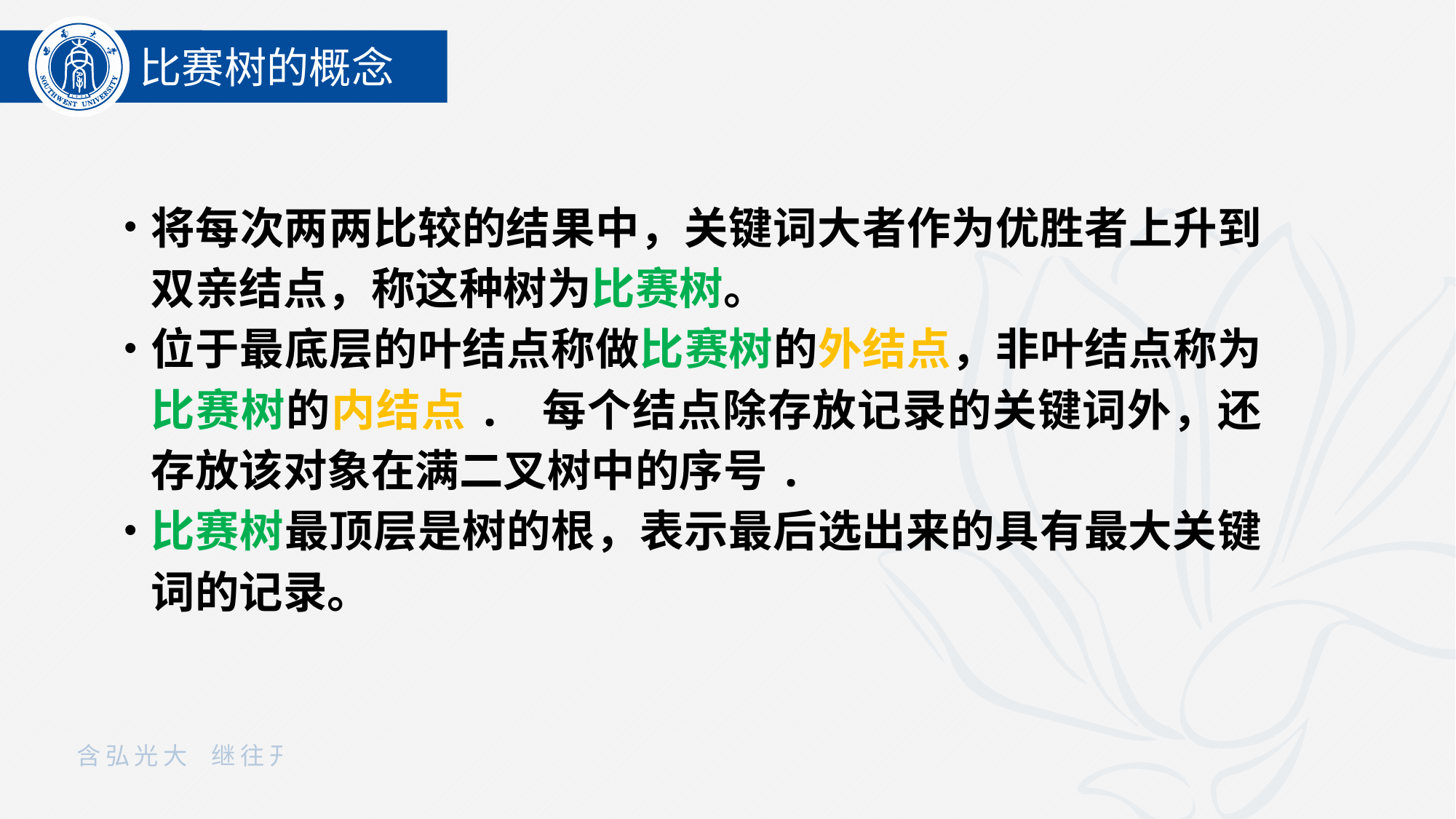

比赛树的概念
将每次两两比较的结果中，关键词大者作为优胜者上升到双亲结点，称这种树为比赛树。
位于最底层的叶结点称做比赛树的外结点，非叶结点称为比赛树的内结点. 每个结点除存放记录的关键词外，还存放该对象在满二叉树中的序号.
比赛树最顶层是树的根，表示最后选出来的具有最大关键词的记录。